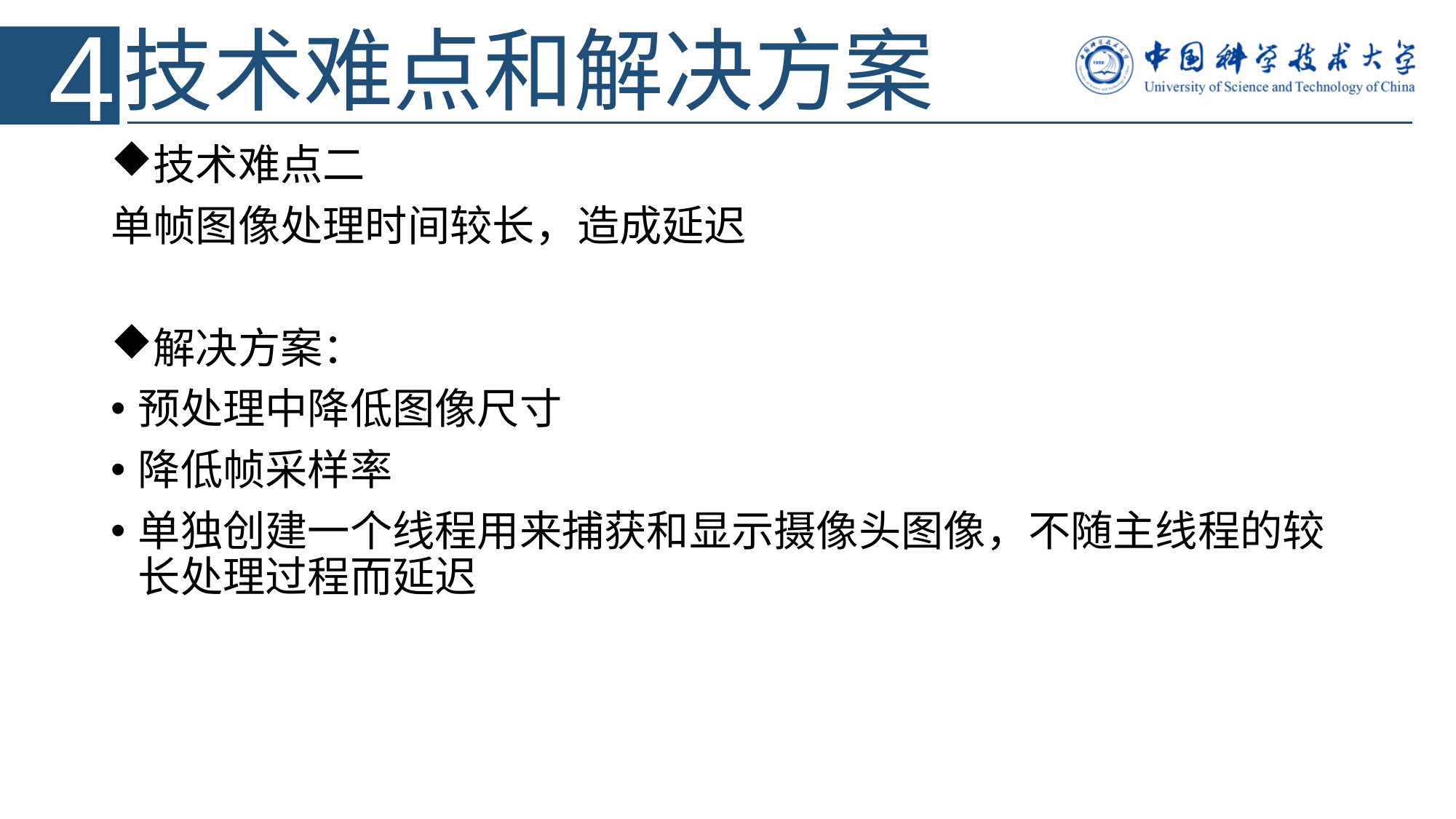

4
# 技术难点和解决方案
技术难点二
单帧图像处理时间较长，造成延迟

解决方案：
预处理中降低图像尺寸
降低帧采样率
单独创建一个线程用来捕获和显示摄像头图像，不随主线程的较长处理过程而延迟